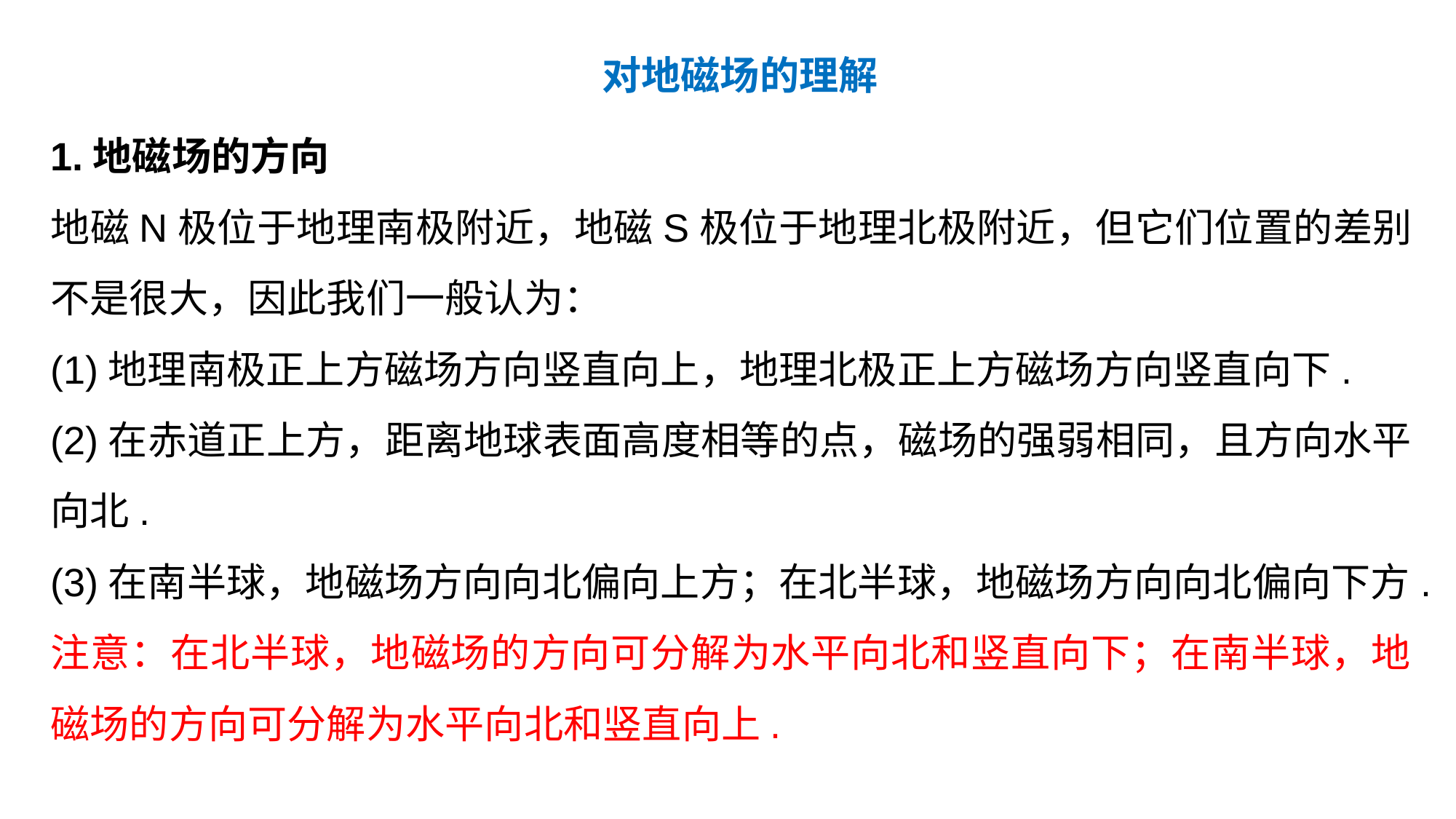

对地磁场的理解
1.地磁场的方向
地磁N极位于地理南极附近，地磁S极位于地理北极附近，但它们位置的差别不是很大，因此我们一般认为：
(1)地理南极正上方磁场方向竖直向上，地理北极正上方磁场方向竖直向下.
(2)在赤道正上方，距离地球表面高度相等的点，磁场的强弱相同，且方向水平向北.
(3)在南半球，地磁场方向向北偏向上方；在北半球，地磁场方向向北偏向下方.
注意：在北半球，地磁场的方向可分解为水平向北和竖直向下；在南半球，地磁场的方向可分解为水平向北和竖直向上.